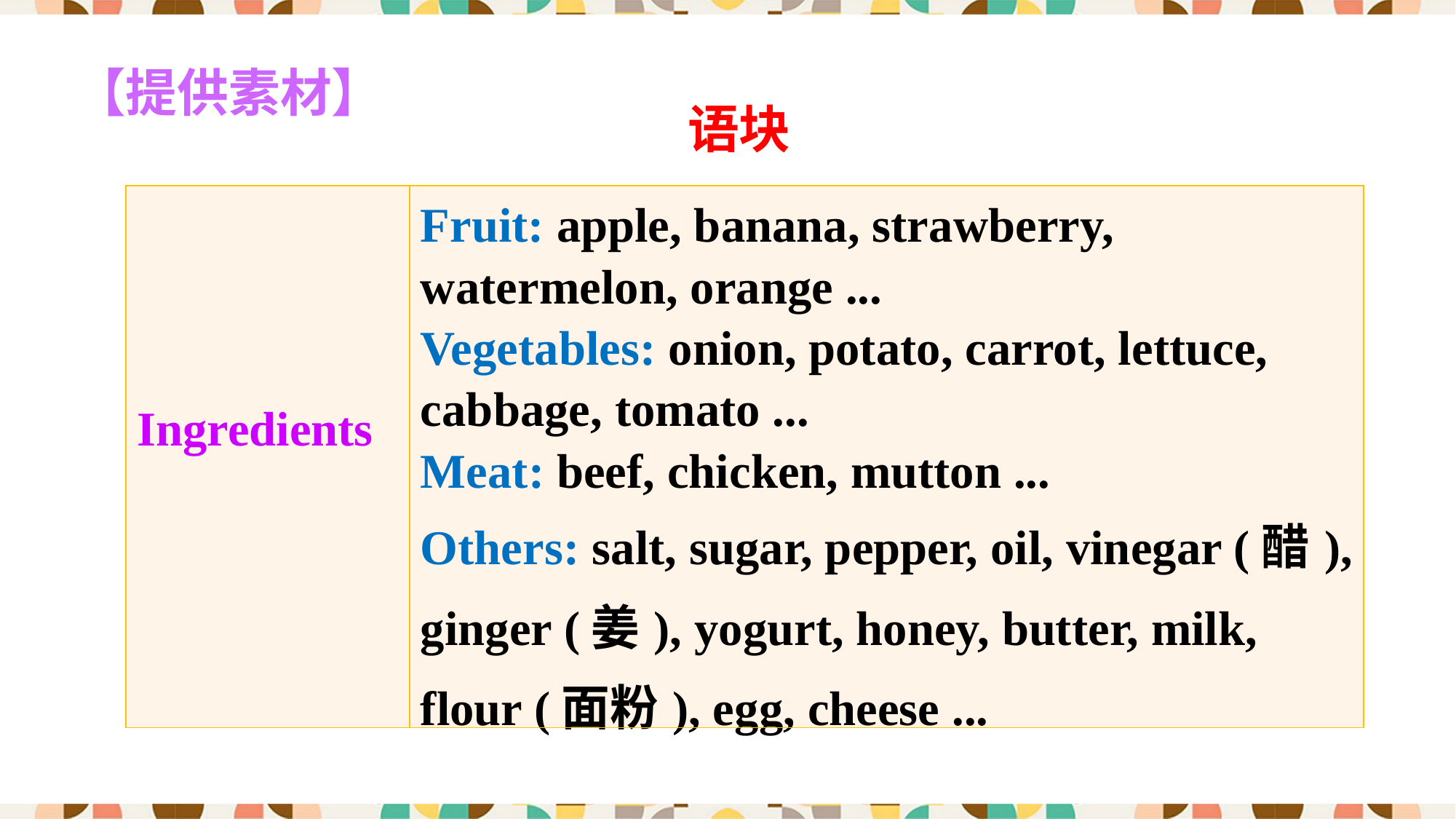

【提供素材】
语块
| Ingredients | Fruit: apple, banana, strawberry, watermelon, orange ... Vegetables: onion, potato, carrot, lettuce, cabbage, tomato ... Meat: beef, chicken, mutton ... Others: salt, sugar, pepper, oil, vinegar (醋), ginger (姜), yogurt, honey, butter, milk, flour (面粉), egg, cheese ... |
| --- | --- |